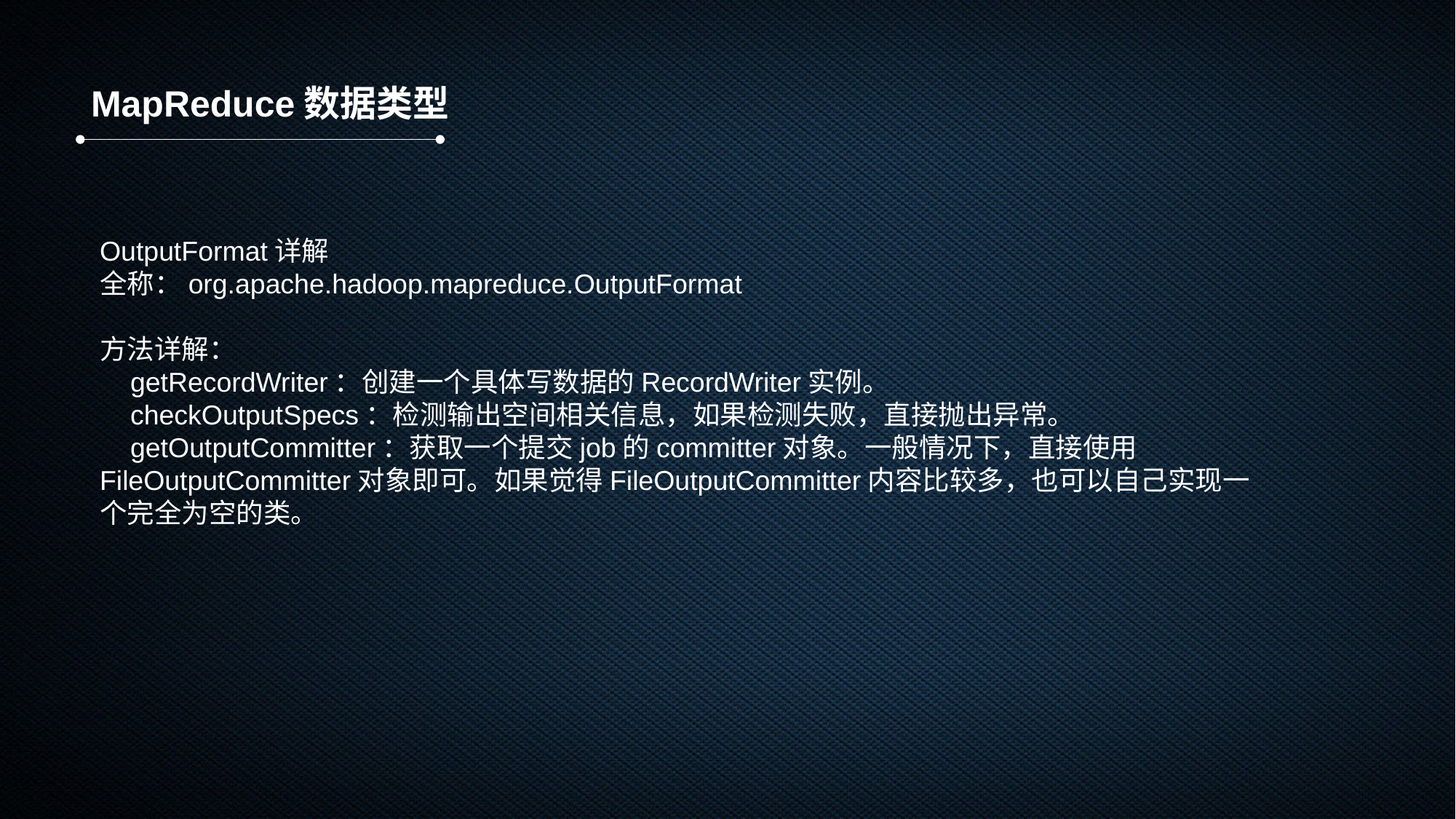

MapReduce数据类型
OutputFormat详解
全称：org.apache.hadoop.mapreduce.OutputFormat

方法详解：
    getRecordWriter：创建一个具体写数据的RecordWriter实例。
    checkOutputSpecs：检测输出空间相关信息，如果检测失败，直接抛出异常。
    getOutputCommitter：获取一个提交job的committer对象。一般情况下，直接使用FileOutputCommitter对象即可。如果觉得FileOutputCommitter内容比较多，也可以自己实现一个完全为空的类。